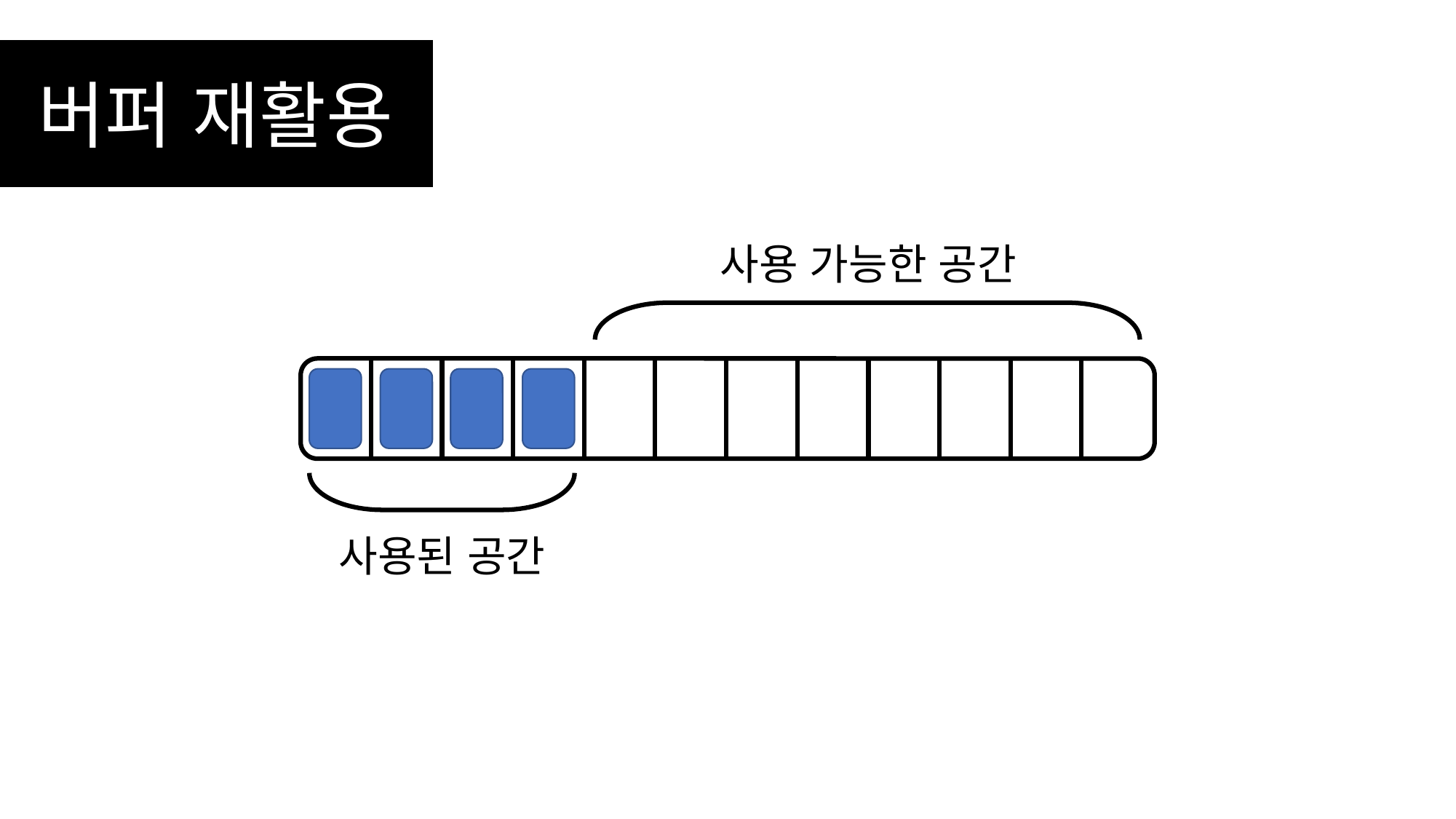

버퍼 재활용

사용 가능한 공간

사용된 공간